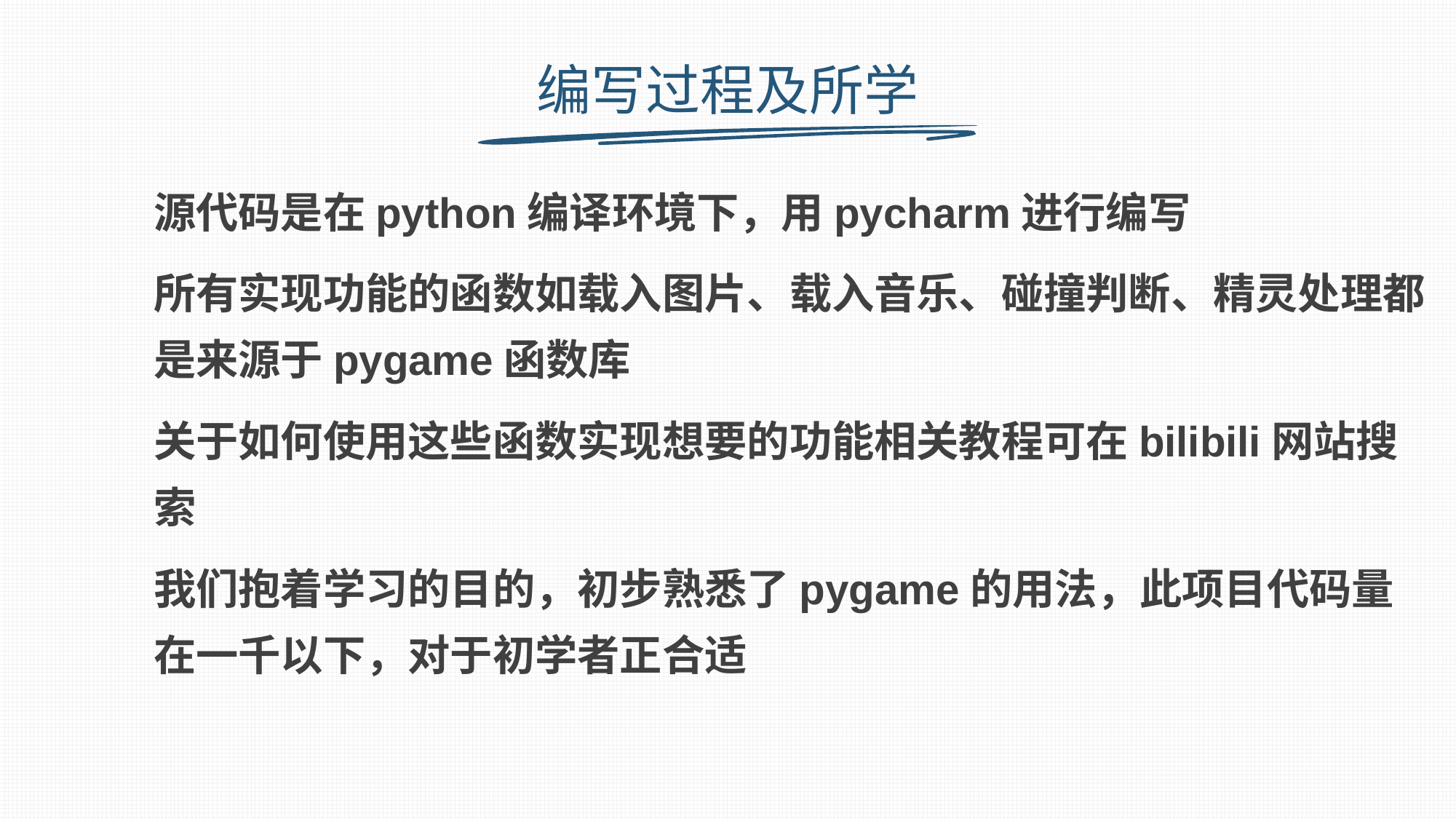

# 编写过程及所学
源代码是在python编译环境下，用pycharm进行编写
所有实现功能的函数如载入图片、载入音乐、碰撞判断、精灵处理都是来源于pygame函数库
关于如何使用这些函数实现想要的功能相关教程可在bilibili网站搜索
我们抱着学习的目的，初步熟悉了pygame的用法，此项目代码量在一千以下，对于初学者正合适